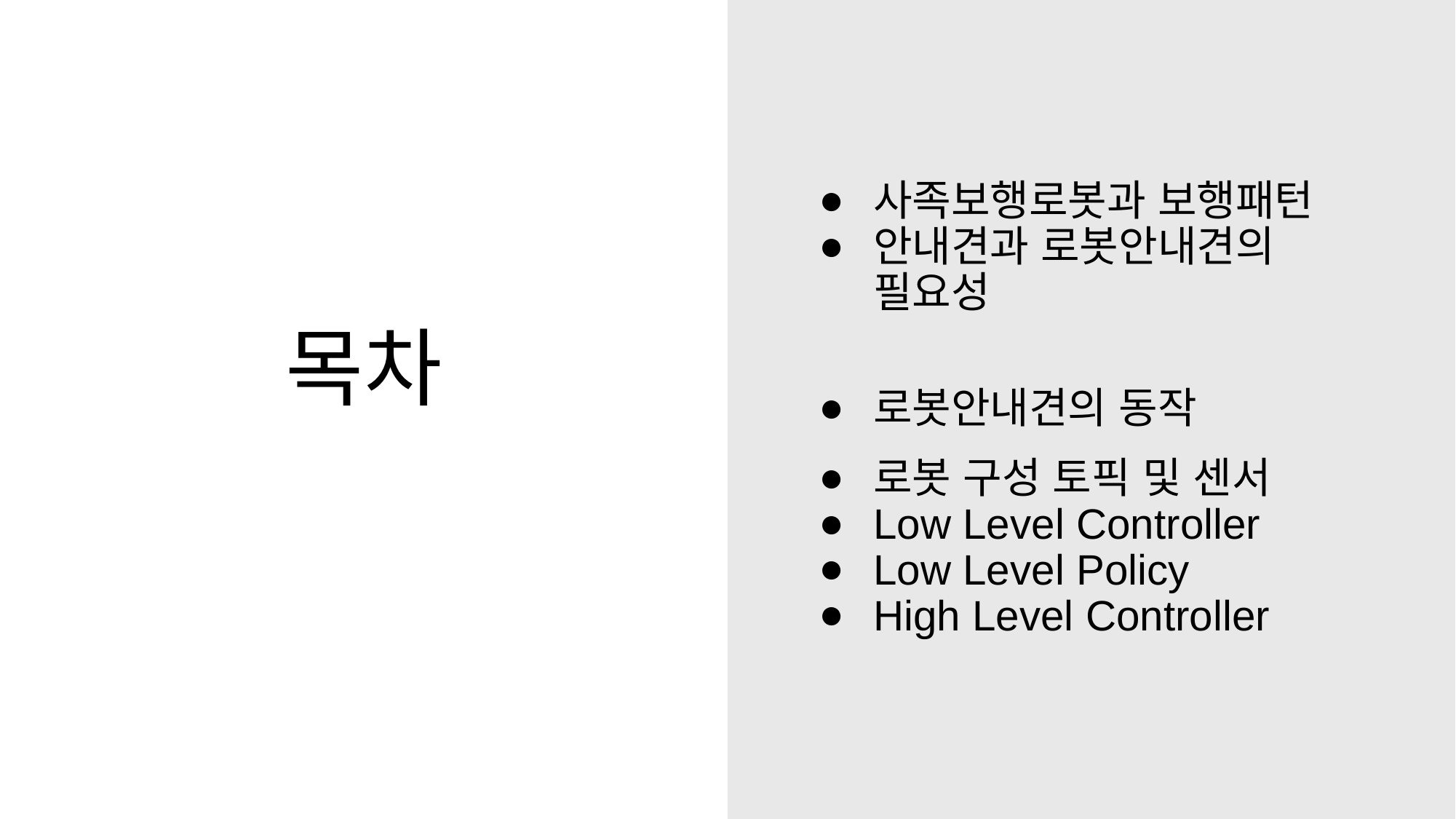

사족보행로봇과 보행패턴
안내견과 로봇안내견의 필요성

로봇안내견의 동작
로봇 구성 토픽 및 센서
Low Level Controller
Low Level Policy
High Level Controller
# 목차